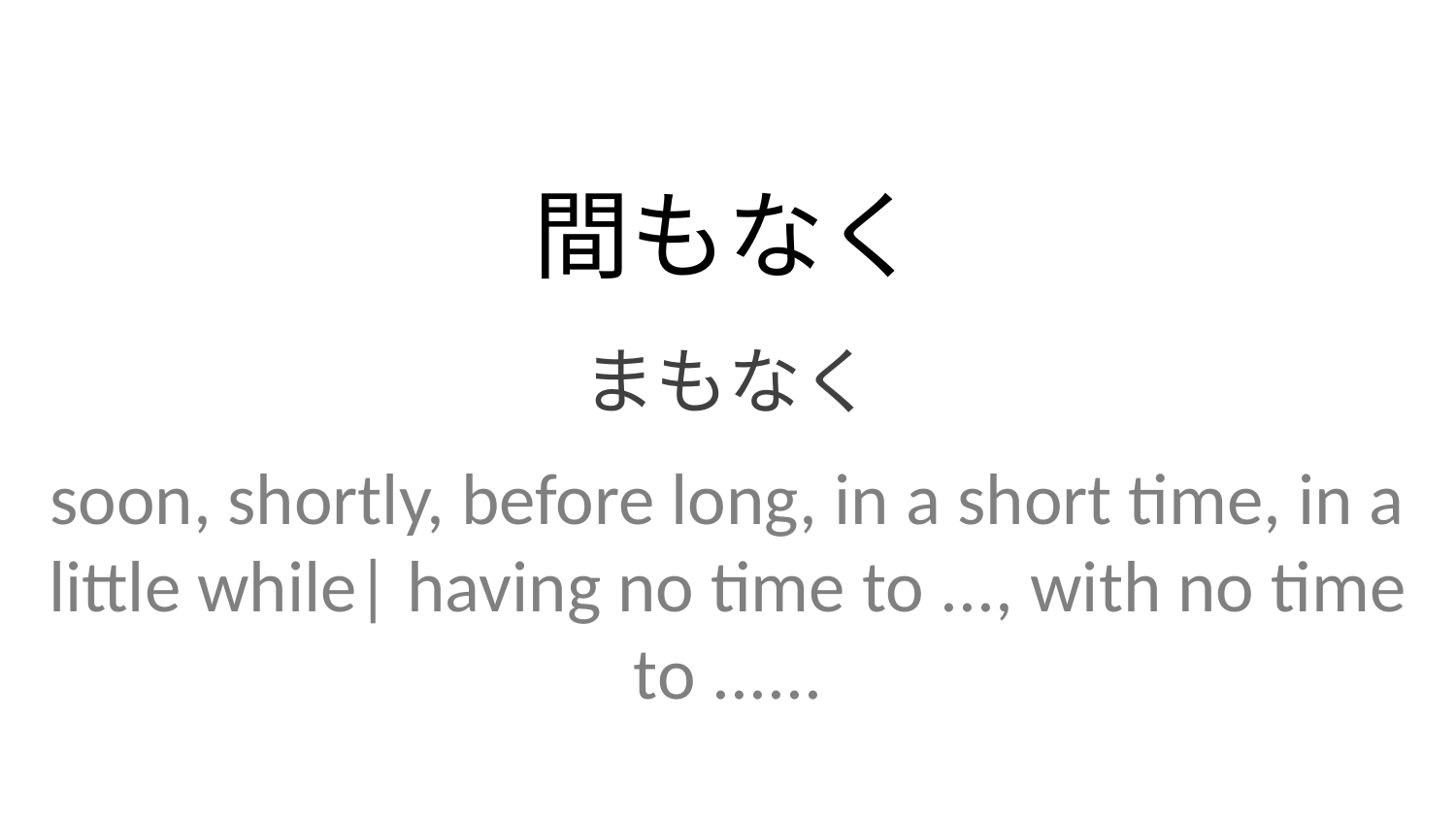

間もなく

まもなく
soon, shortly, before long, in a short time, in a little while| having no time to ..., with no time to ......